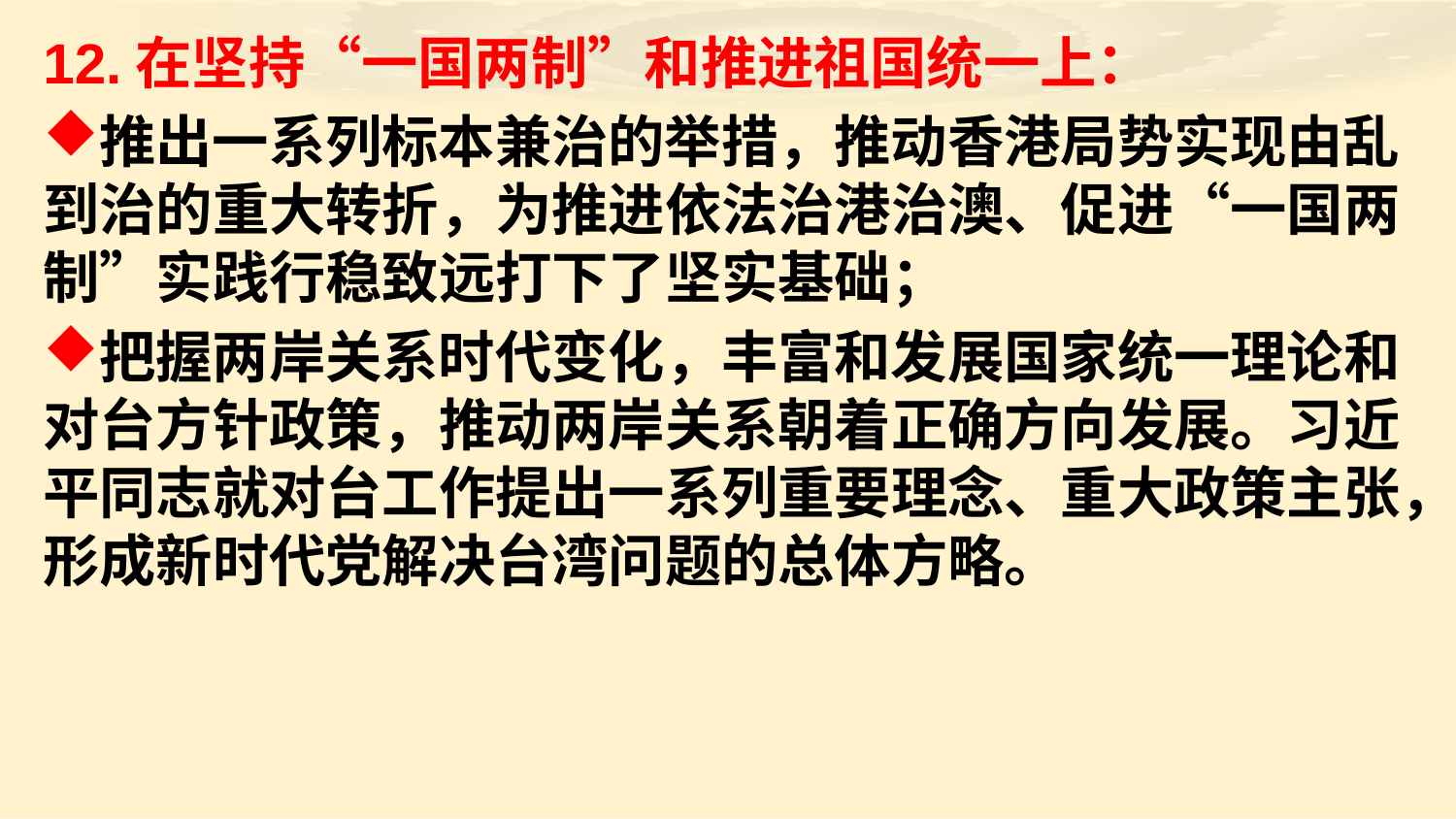

12.在坚持“一国两制”和推进祖国统一上：
推出一系列标本兼治的举措，推动香港局势实现由乱到治的重大转折，为推进依法治港治澳、促进“一国两制”实践行稳致远打下了坚实基础；
把握两岸关系时代变化，丰富和发展国家统一理论和对台方针政策，推动两岸关系朝着正确方向发展。习近平同志就对台工作提出一系列重要理念、重大政策主张，形成新时代党解决台湾问题的总体方略。